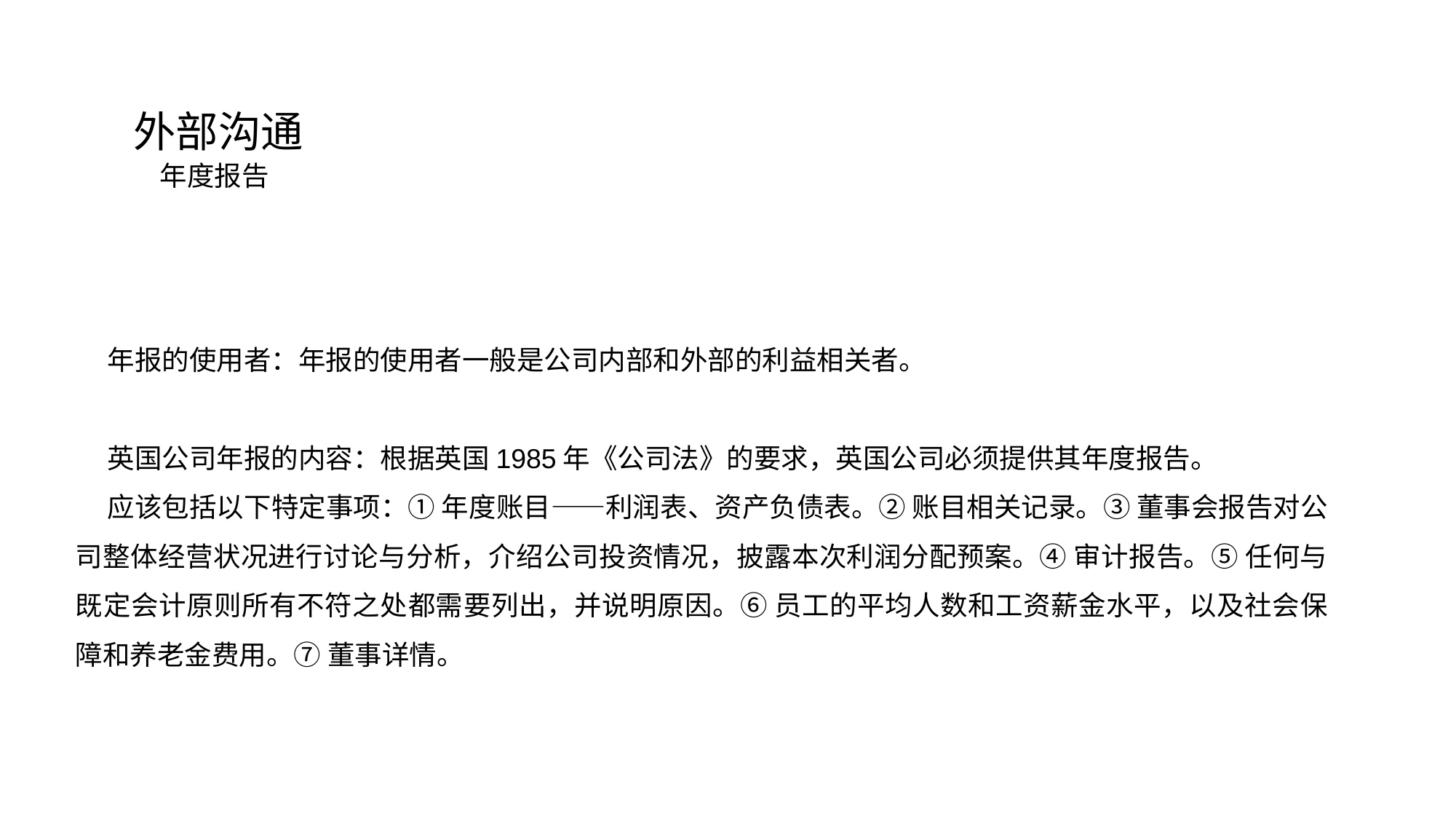

外部沟通
年度报告
年报的使用者：年报的使用者一般是公司内部和外部的利益相关者。

英国公司年报的内容：根据英国1985年《公司法》的要求，英国公司必须提供其年度报告。
应该包括以下特定事项：① 年度账目——利润表、资产负债表。② 账目相关记录。③ 董事会报告对公司整体经营状况进行讨论与分析，介绍公司投资情况，披露本次利润分配预案。④ 审计报告。⑤ 任何与既定会计原则所有不符之处都需要列出，并说明原因。⑥ 员工的平均人数和工资薪金水平，以及社会保障和养老金费用。⑦ 董事详情。